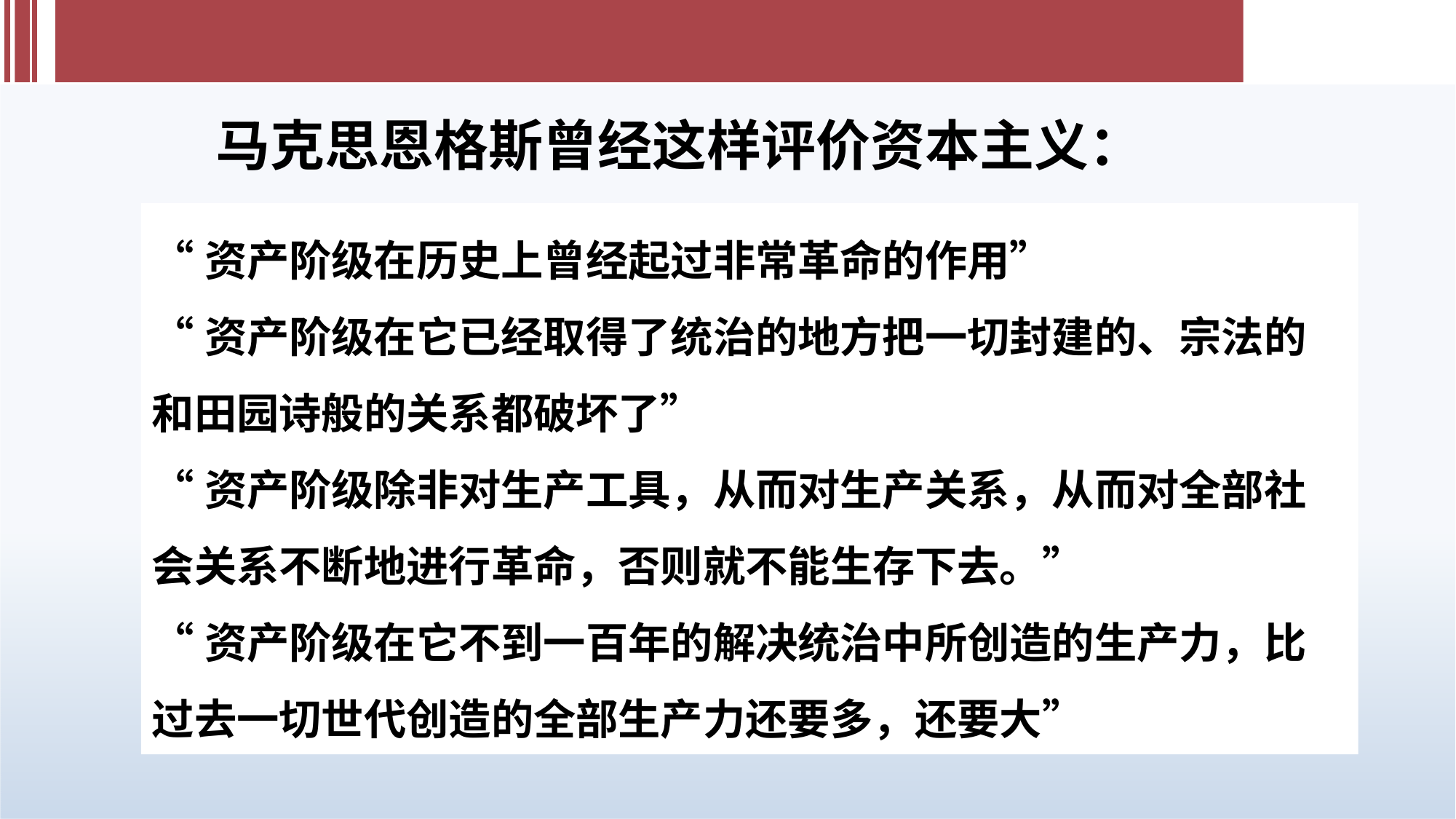

# 马克思恩格斯曾经这样评价资本主义：
“资产阶级在历史上曾经起过非常革命的作用”
“资产阶级在它已经取得了统治的地方把一切封建的、宗法的和田园诗般的关系都破坏了”
“资产阶级除非对生产工具，从而对生产关系，从而对全部社会关系不断地进行革命，否则就不能生存下去。”
“资产阶级在它不到一百年的解决统治中所创造的生产力，比过去一切世代创造的全部生产力还要多，还要大”